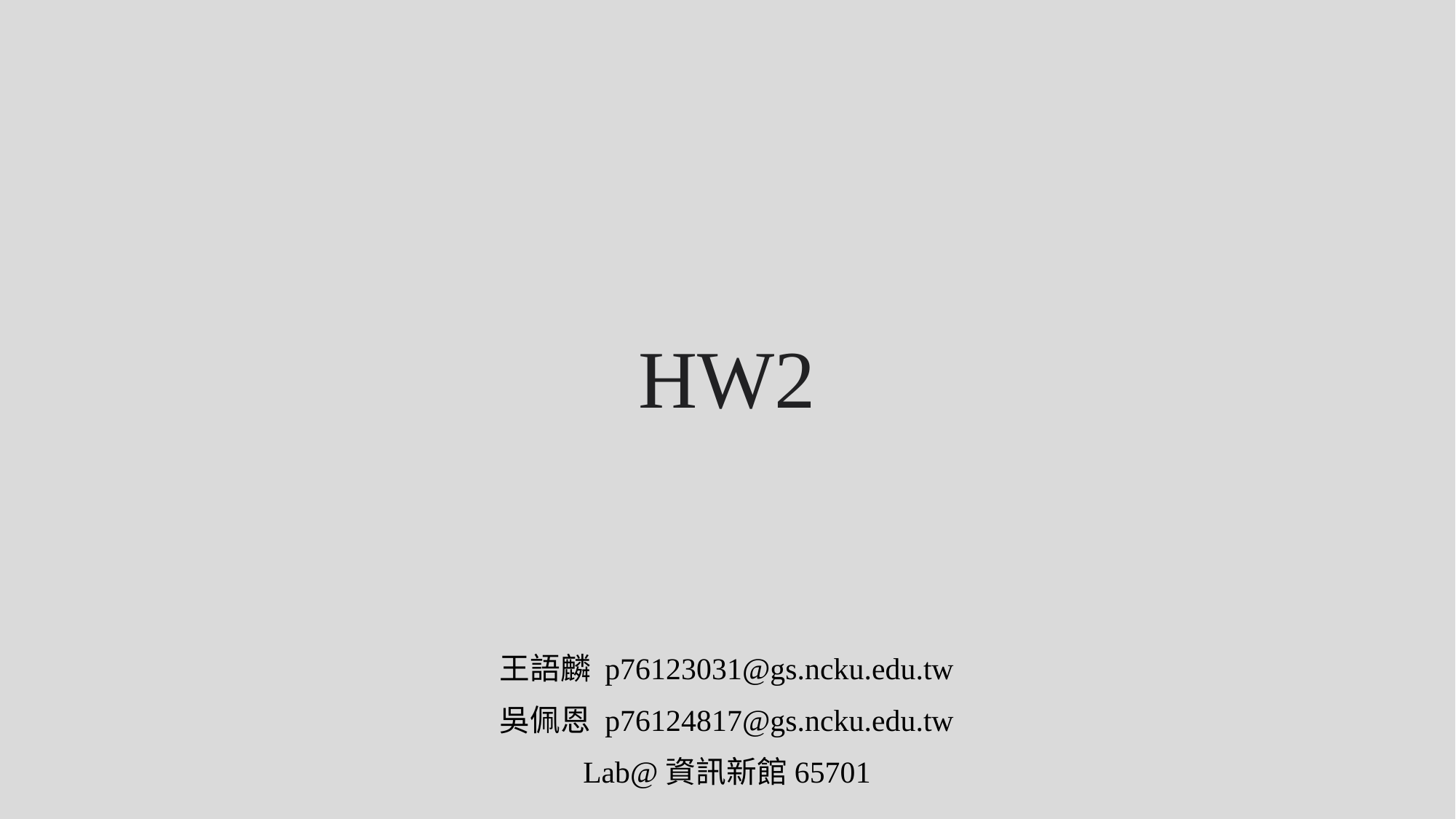

# HW2
王語麟 p76123031@gs.ncku.edu.tw
吳佩恩 p76124817@gs.ncku.edu.tw
Lab@資訊新館65701